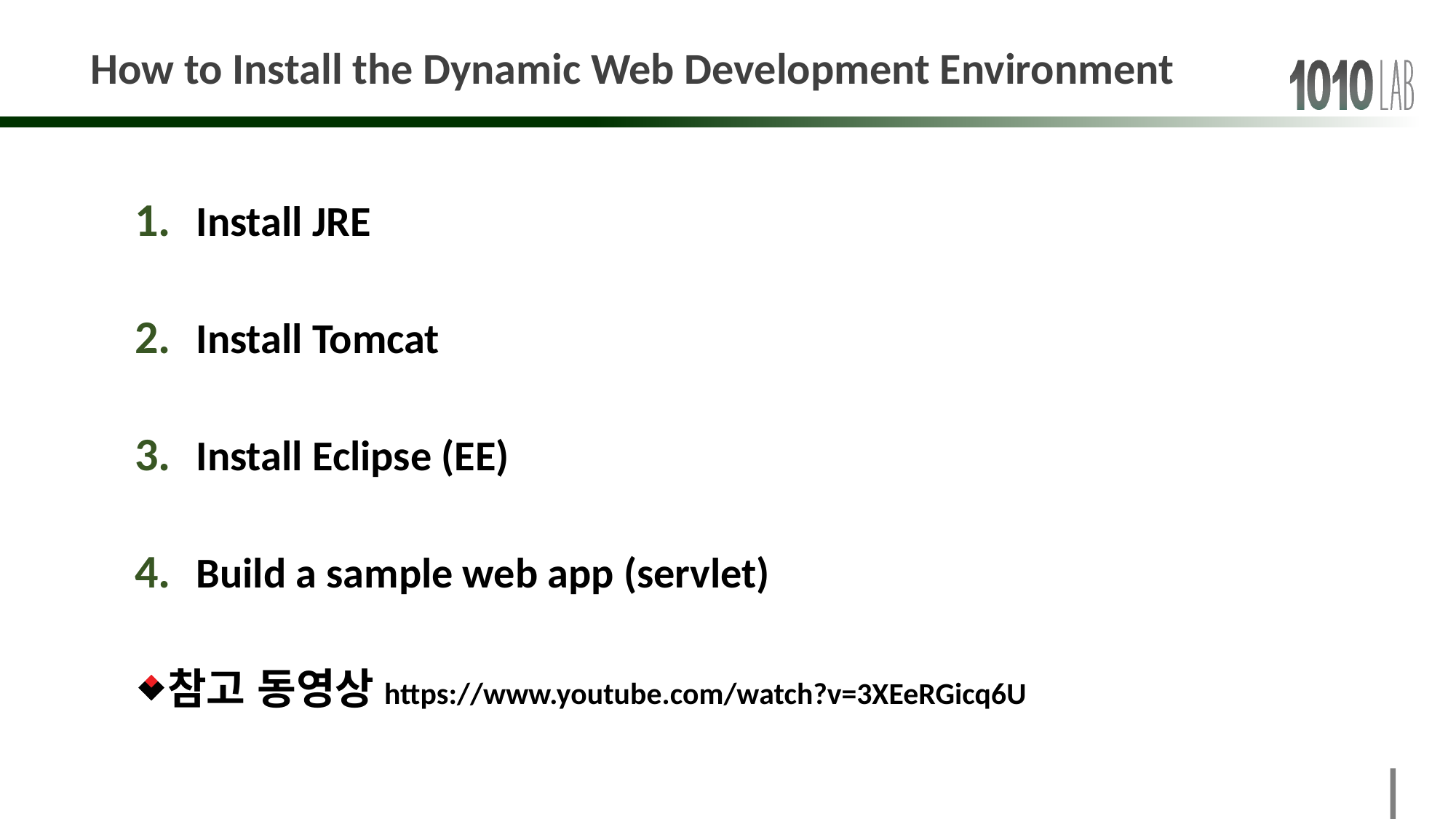

# How to Install the Dynamic Web Development Environment
Install JRE
Install Tomcat
Install Eclipse (EE)
Build a sample web app (servlet)
참고 동영상https://www.youtube.com/watch?v=3XEeRGicq6U